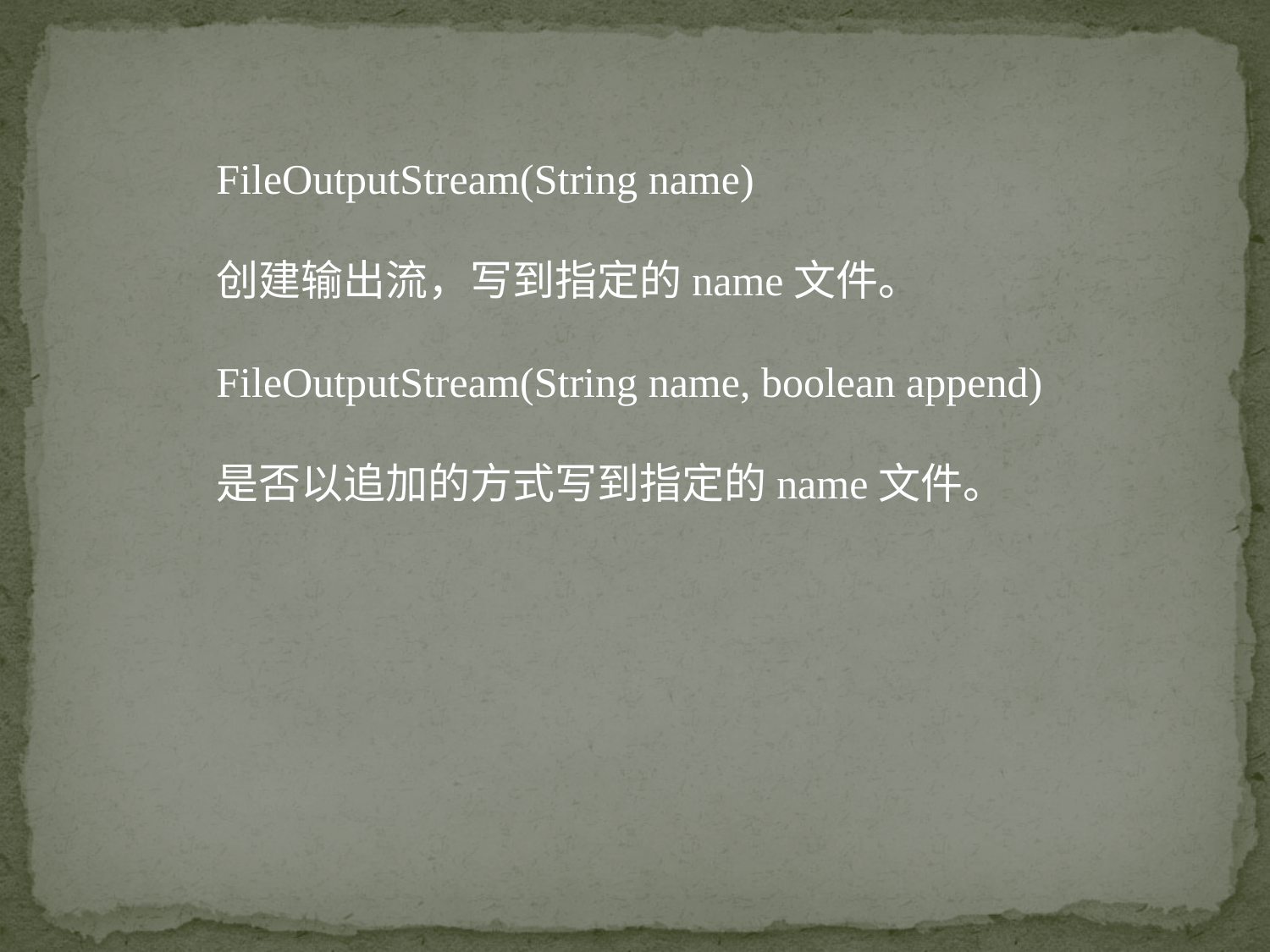

FileOutputStream(String name)
创建输出流，写到指定的name文件。
FileOutputStream(String name, boolean append)
是否以追加的方式写到指定的name文件。